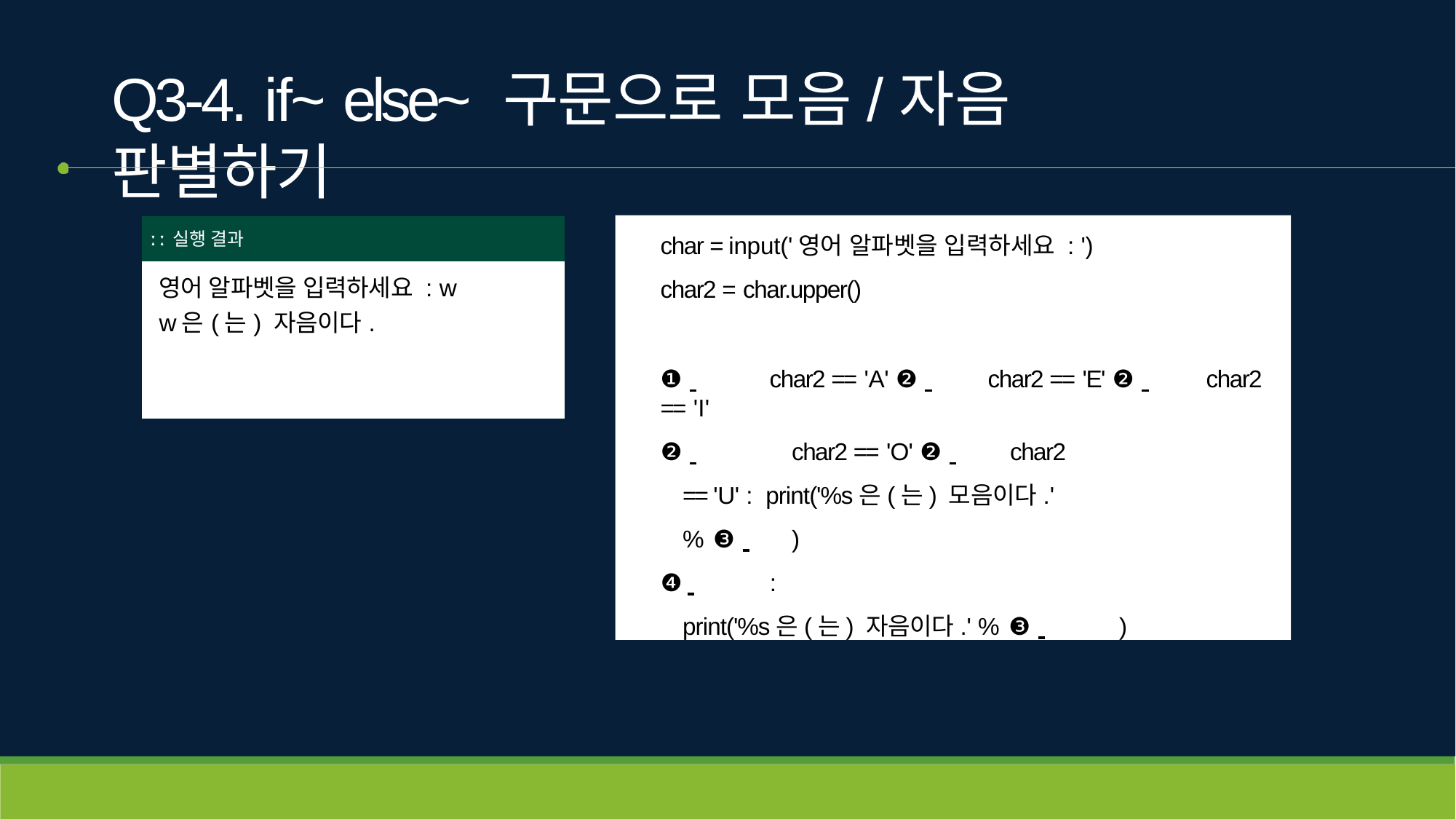

# Q3-4. if~ else~ 구문으로 모음/자음 판별하기

char = input('영어 알파벳을 입력하세요 : ')  char2 = char.upper()

❶ 	char2 == 'A' ❷ 	char2 == 'E' ❷ 	char2 == 'I'
❷ 	char2 == 'O' ❷ 	char2 == 'U' :  print('%s은(는) 모음이다.' %  ❸ 	)
❹ 	:
print('%s은(는) 자음이다.' %  ❸ 	)
| ː ː 실행 결과 |
| --- |
| 영어 알파벳을 입력하세요 : w w은(는) 자음이다. |